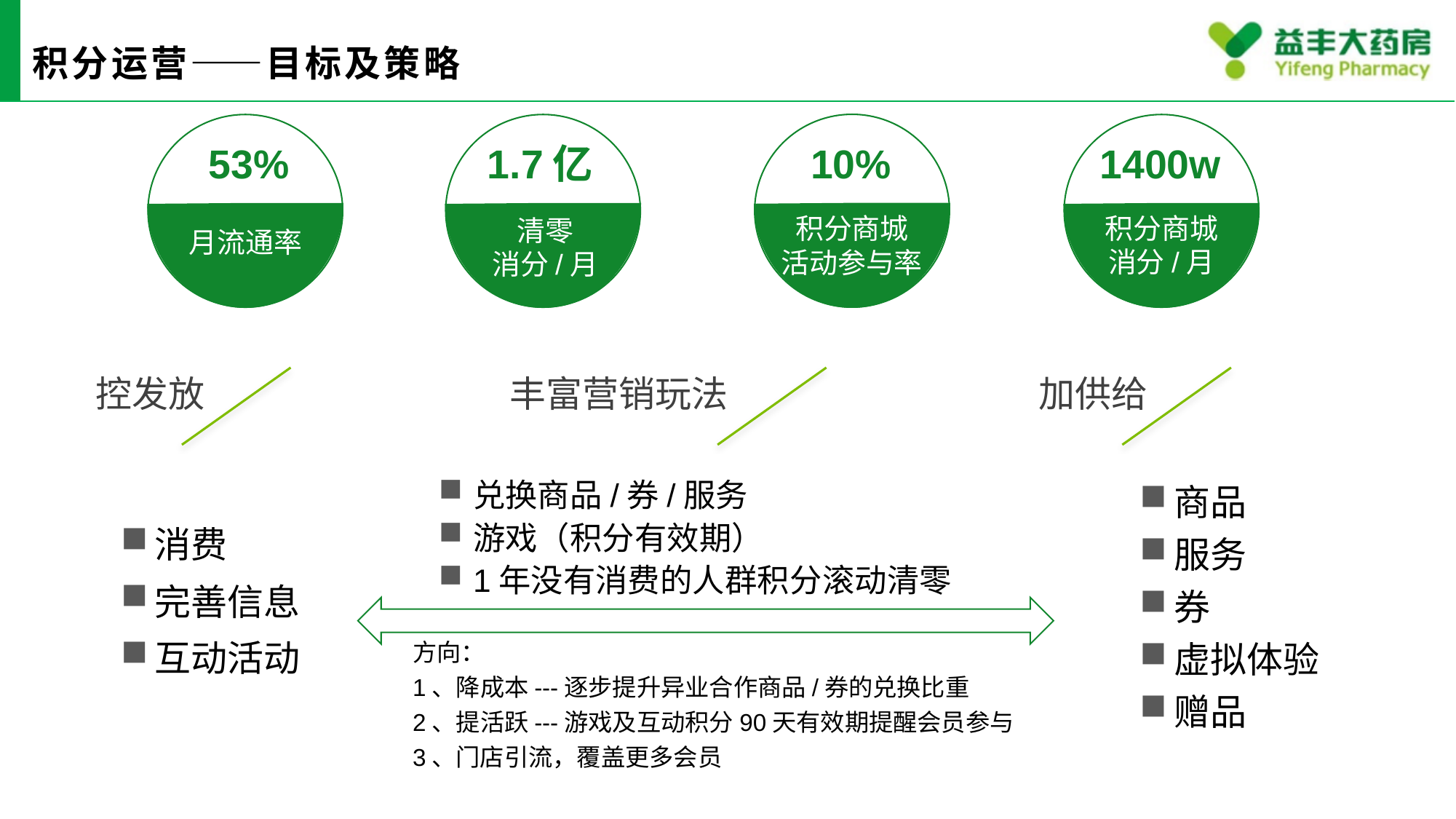

# 积分运营——目标及策略

10%
积分商城
活动参与率

53%
月流通率

1.7亿
清零
消分/月

1400w
积分商城
消分/月
控发放
丰富营销玩法
加供给
兑换商品/券/服务
游戏（积分有效期）
1年没有消费的人群积分滚动清零

商品
服务
券
虚拟体验
赠品
消费
完善信息
互动活动

方向：
1、降成本---逐步提升异业合作商品/券的兑换比重
2、提活跃---游戏及互动积分90天有效期提醒会员参与
3、门店引流，覆盖更多会员